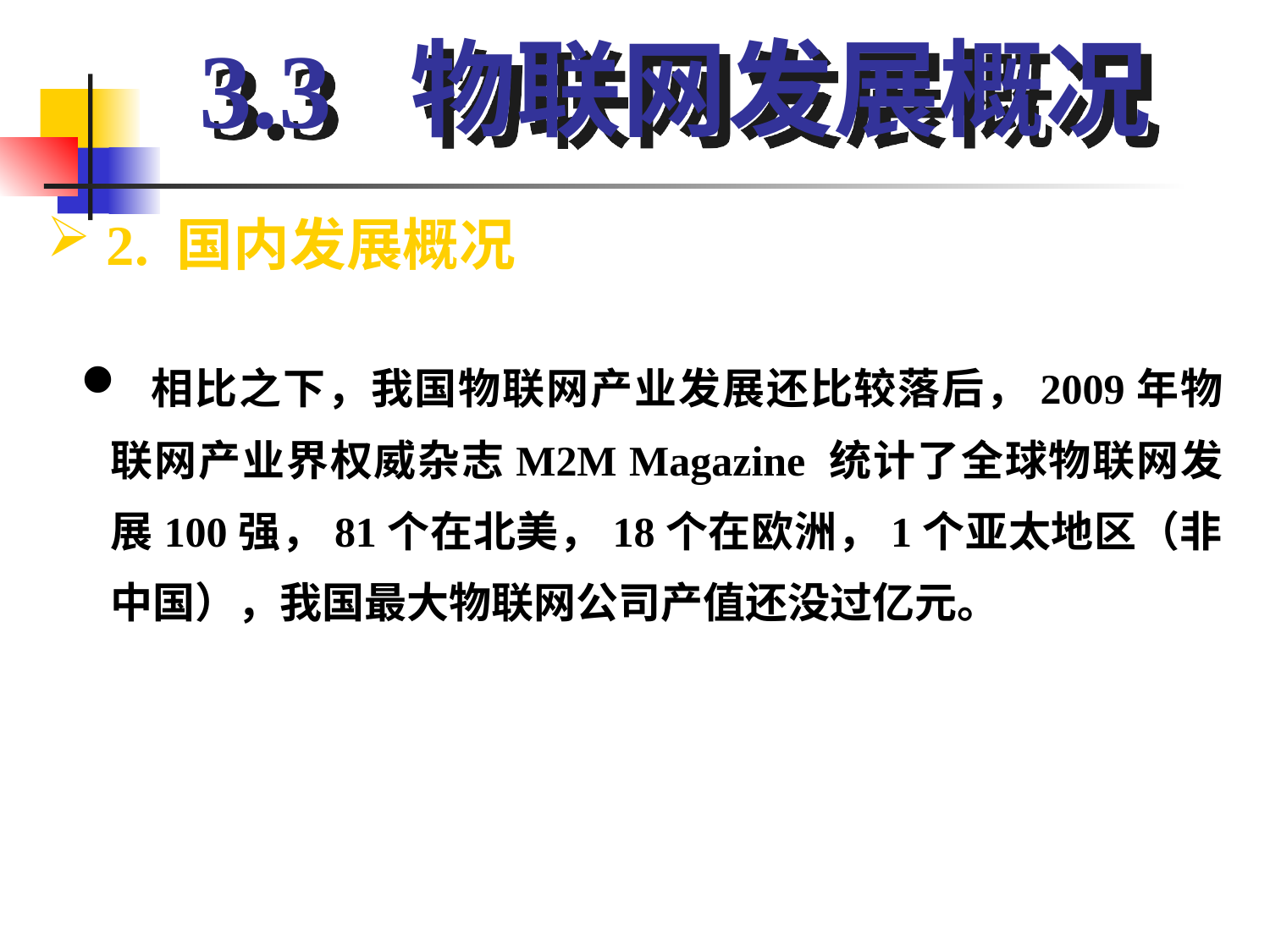

3.3  物联网发展概况
 2. 国内发展概况

 相比之下，我国物联网产业发展还比较落后，2009年物联网产业界权威杂志M2M Magazine 统计了全球物联网发展100强，81个在北美，18个在欧洲，1个亚太地区（非中国），我国最大物联网公司产值还没过亿元。